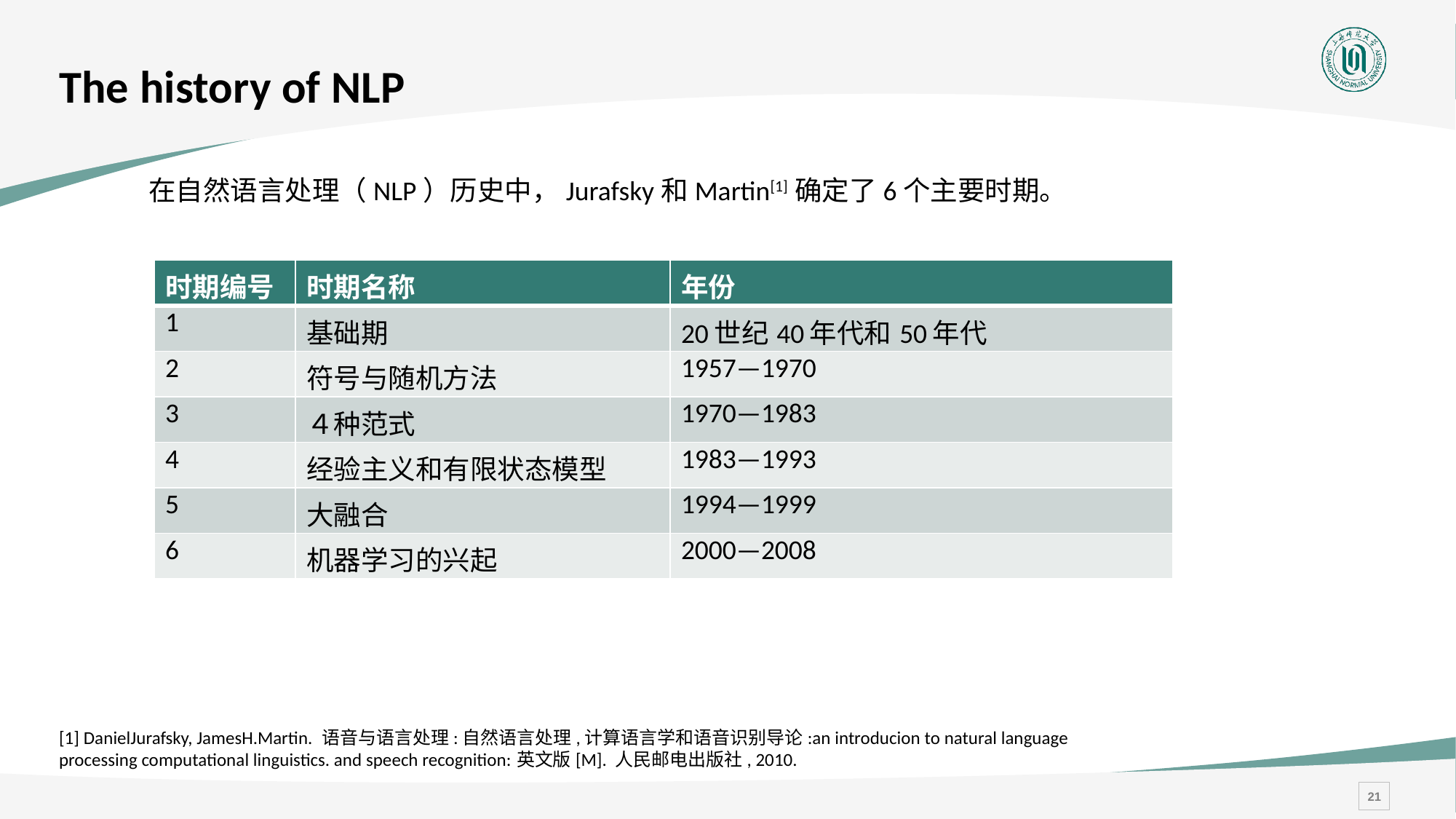

The history of NLP
在自然语言处理（NLP）历史中，Jurafsky和Martin[1]确定了6个主要时期。

| 时期编号 | 时期名称 | 年份 |
| --- | --- | --- |
| 1 | 基础期 | 20世纪40年代和50年代 |
| 2 | 符号与随机方法 | 1957—1970 |
| 3 | ４种范式 | 1970—1983 |
| 4 | 经验主义和有限状态模型 | 1983—1993 |
| 5 | 大融合 | 1994—1999 |
| 6 | 机器学习的兴起 | 2000—2008 |
[1] DanielJurafsky, JamesH.Martin. 语音与语言处理:自然语言处理,计算语言学和语音识别导论:an introducion to natural language processing computational linguistics. and speech recognition:英文版[M]. 人民邮电出版社, 2010.